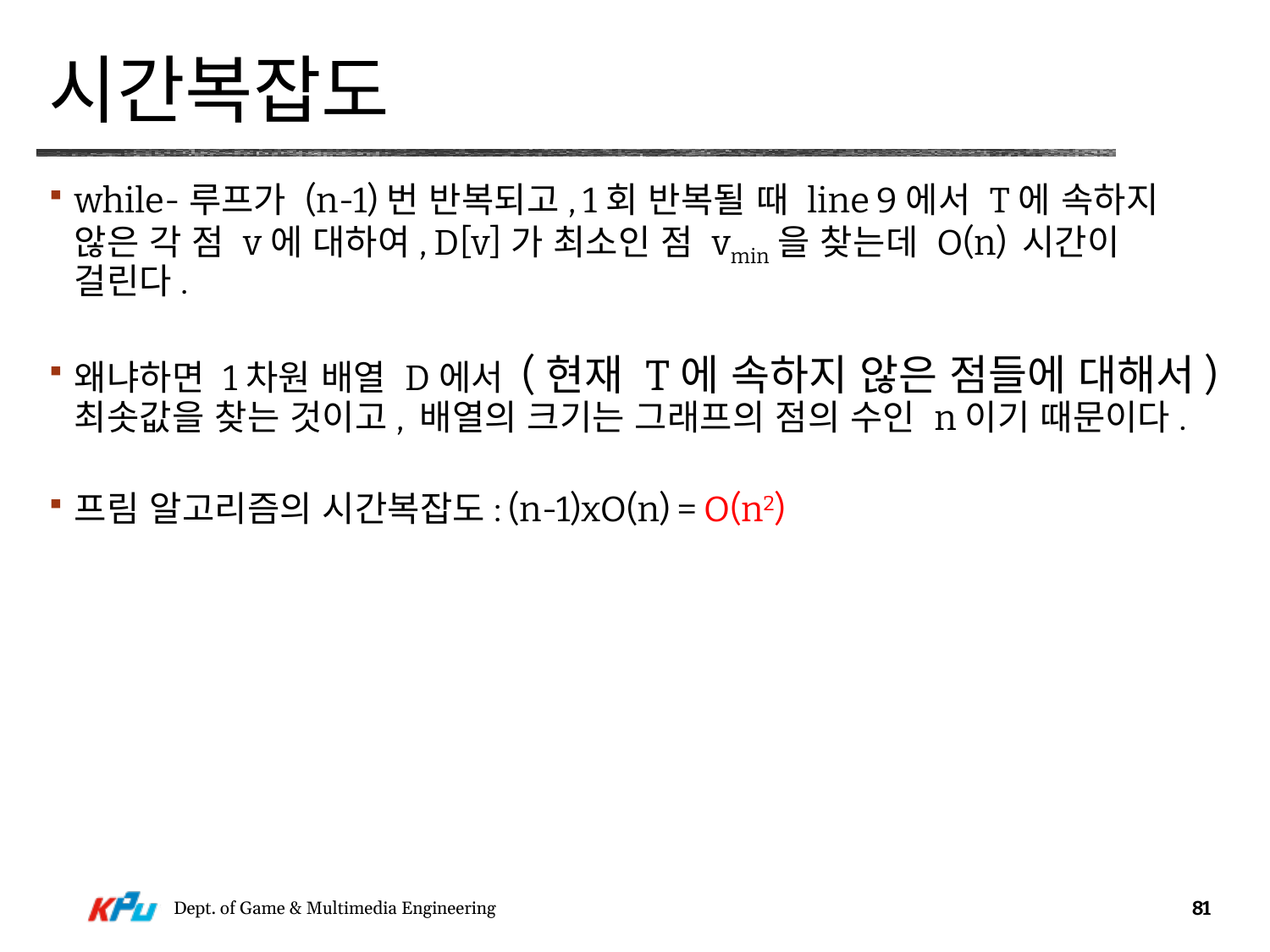

# 시간복잡도
while-루프가 (n-1)번 반복되고, 1회 반복될 때 line 9에서 T에 속하지 않은 각 점 v에 대하여, D[v]가 최소인 점 vmin을 찾는데 O(n) 시간이 걸린다.
왜냐하면 1차원 배열 D에서 (현재 T에 속하지 않은 점들에 대해서) 최솟값을 찾는 것이고, 배열의 크기는 그래프의 점의 수인 n이기 때문이다.
프림 알고리즘의 시간복잡도: (n-1)xO(n) = O(n2)

Dept. of Game & Multimedia Engineering
81